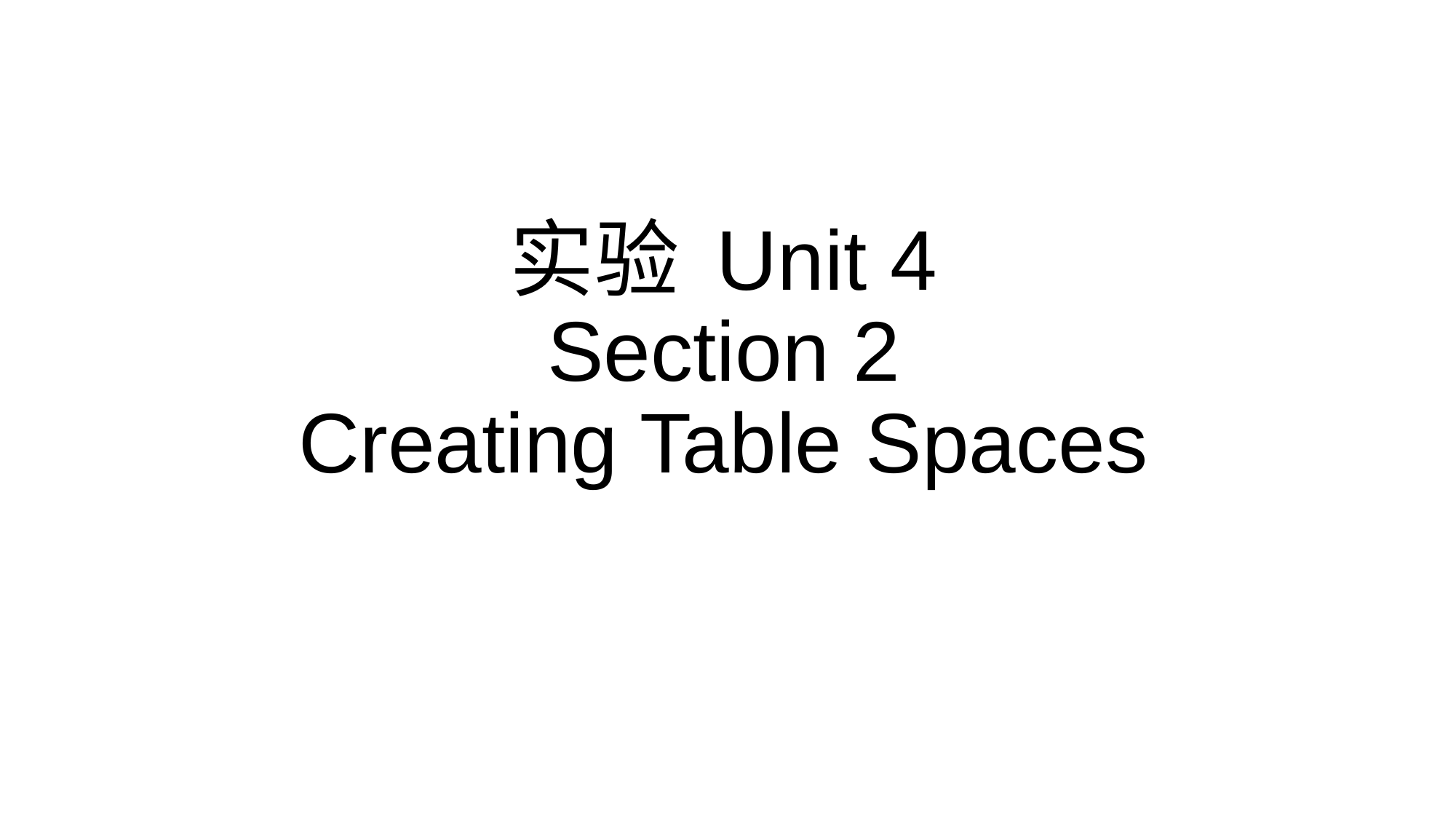

# 实验 Unit 4 Section 2 Creating Table Spaces